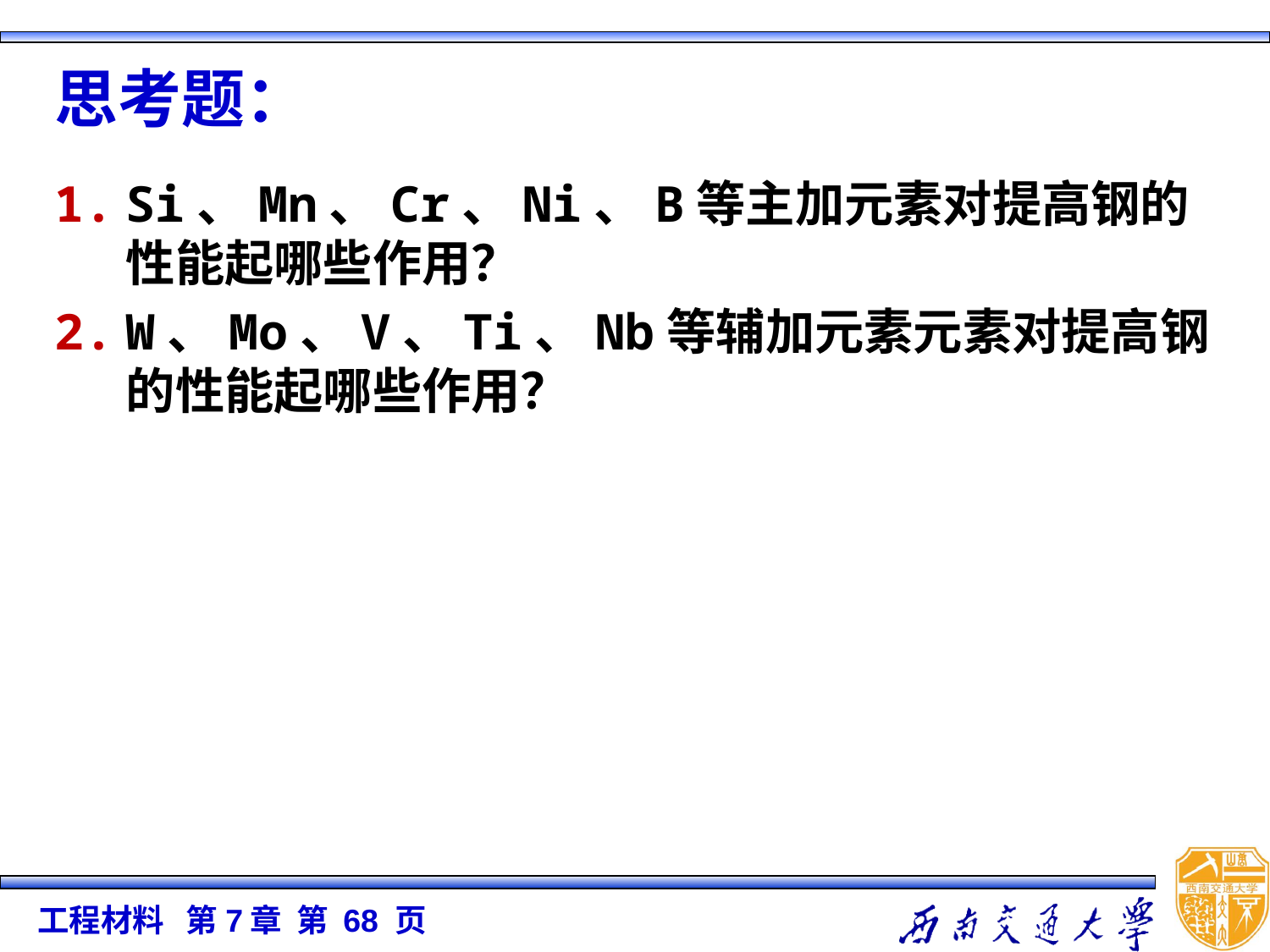

思考题：
Si、Mn、Cr、Ni、B等主加元素对提高钢的性能起哪些作用？
W、Mo、V、Ti、Nb等辅加元素元素对提高钢的性能起哪些作用？